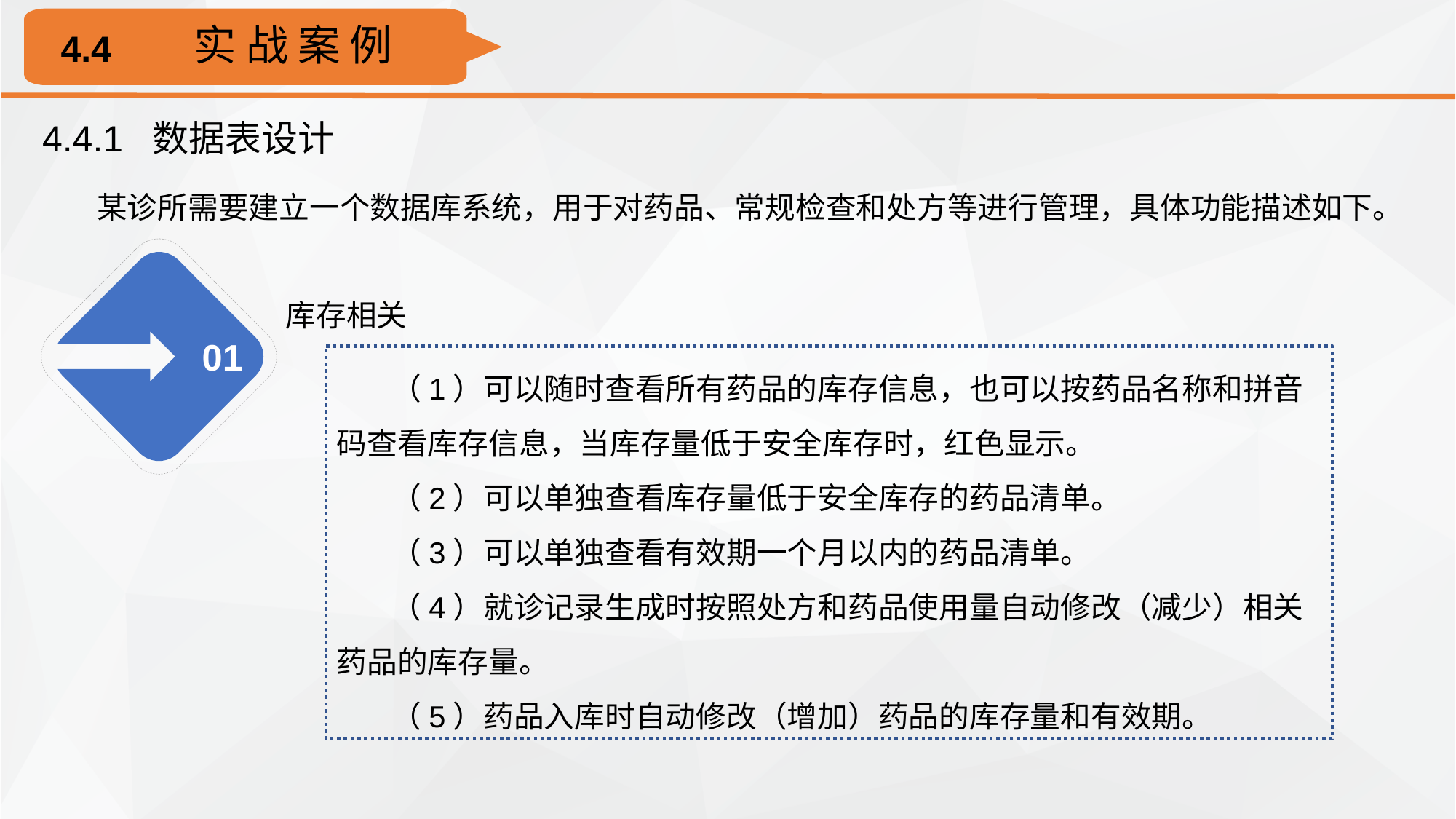

实 战 案 例
4.4
4.4.1  数据表设计
某诊所需要建立一个数据库系统，用于对药品、常规检查和处方等进行管理，具体功能描述如下。

01
库存相关
（1）可以随时查看所有药品的库存信息，也可以按药品名称和拼音码查看库存信息，当库存量低于安全库存时，红色显示。
（2）可以单独查看库存量低于安全库存的药品清单。
（3）可以单独查看有效期一个月以内的药品清单。
（4）就诊记录生成时按照处方和药品使用量自动修改（减少）相关药品的库存量。
（5）药品入库时自动修改（增加）药品的库存量和有效期。